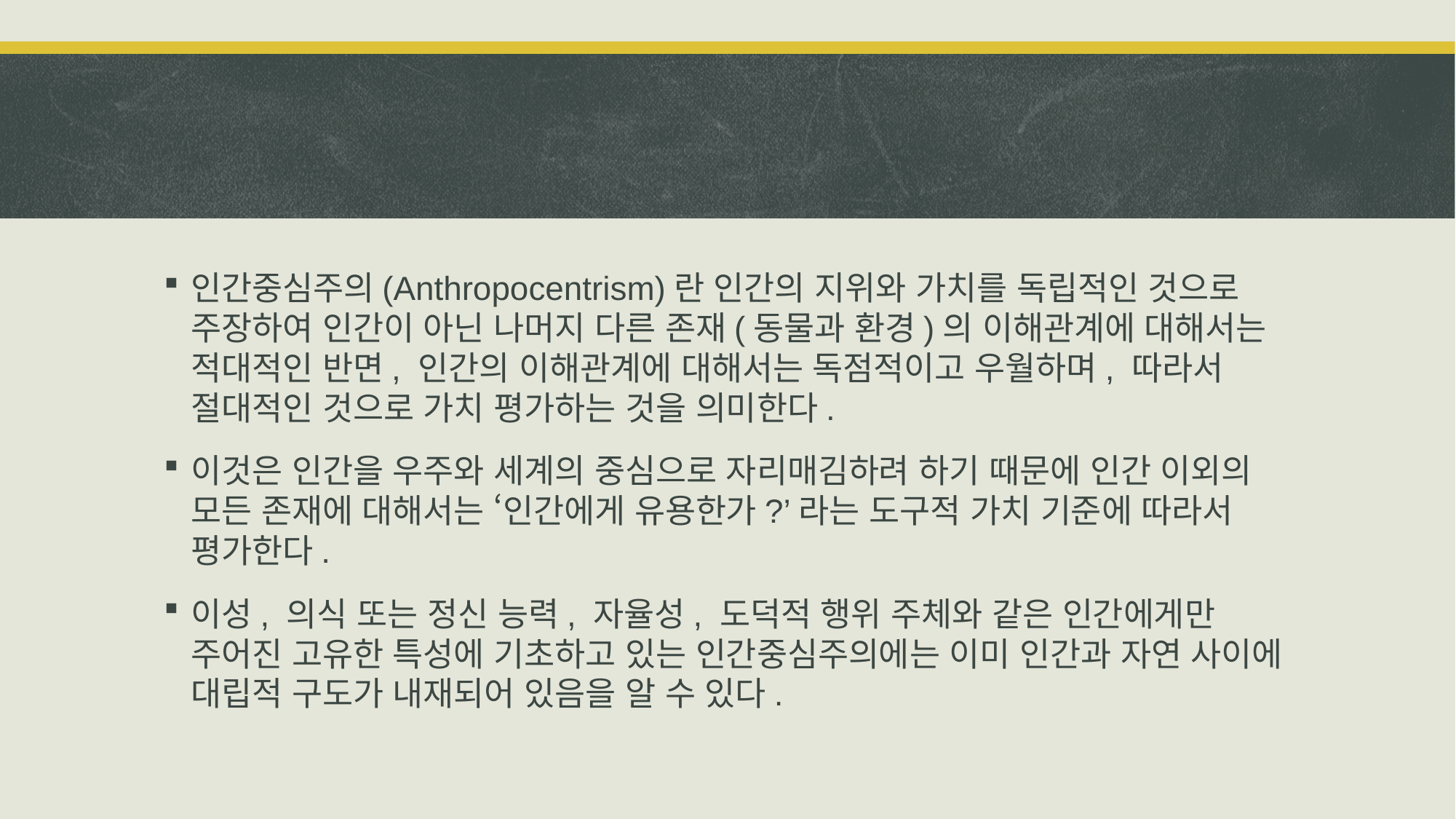

#
인간중심주의(Anthropocentrism)란 인간의 지위와 가치를 독립적인 것으로 주장하여 인간이 아닌 나머지 다른 존재(동물과 환경)의 이해관계에 대해서는 적대적인 반면, 인간의 이해관계에 대해서는 독점적이고 우월하며, 따라서 절대적인 것으로 가치 평가하는 것을 의미한다.
이것은 인간을 우주와 세계의 중심으로 자리매김하려 하기 때문에 인간 이외의 모든 존재에 대해서는 ‘인간에게 유용한가?’라는 도구적 가치 기준에 따라서 평가한다.
이성, 의식 또는 정신 능력, 자율성, 도덕적 행위 주체와 같은 인간에게만 주어진 고유한 특성에 기초하고 있는 인간중심주의에는 이미 인간과 자연 사이에 대립적 구도가 내재되어 있음을 알 수 있다.